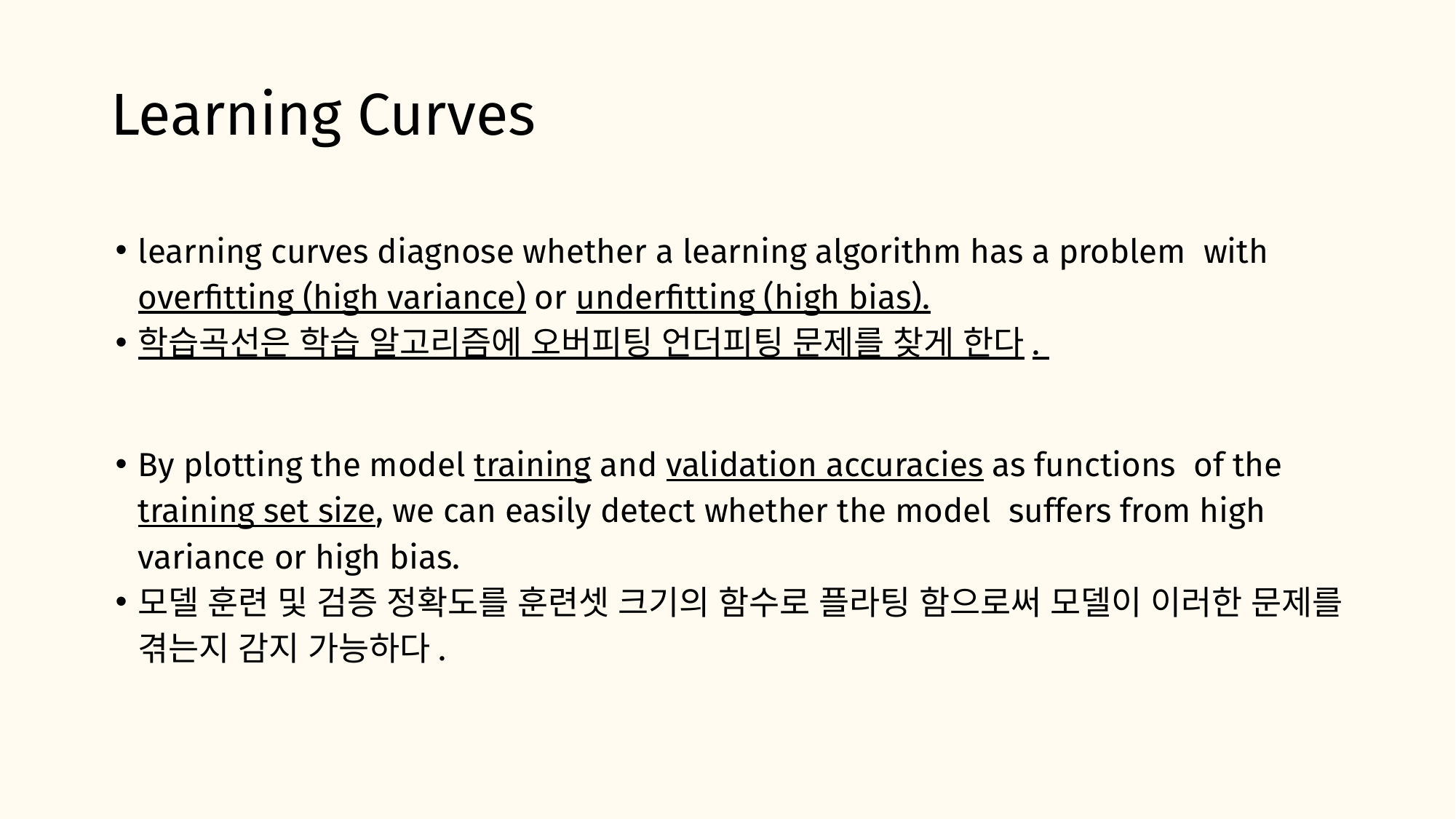

# Learning Curves
learning curves diagnose whether a learning algorithm has a problem  with overfitting (high variance) or underfitting (high bias).
학습곡선은 학습 알고리즘에 오버피팅 언더피팅 문제를 찾게 한다.

By plotting the model training and validation accuracies as functions  of the training set size, we can easily detect whether the model  suffers from high variance or high bias.
모델 훈련 및 검증 정확도를 훈련셋 크기의 함수로 플라팅 함으로써 모델이 이러한 문제를 겪는지 감지 가능하다.